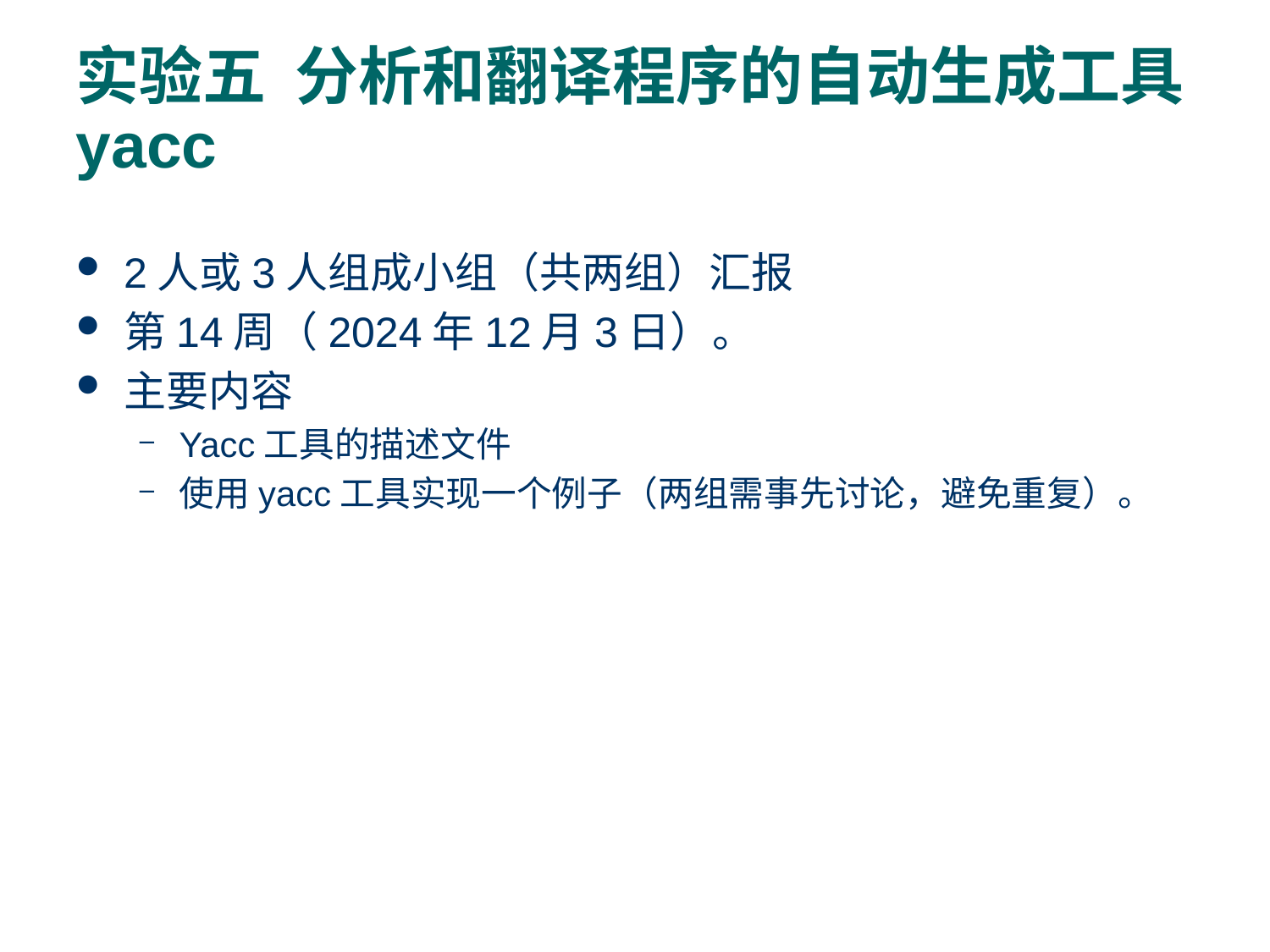

# 实验五  分析和翻译程序的自动生成工具yacc

2人或3人组成小组（共两组）汇报
第14周（2024年12月3日）。
主要内容
Yacc工具的描述文件
使用yacc工具实现一个例子（两组需事先讨论，避免重复）。